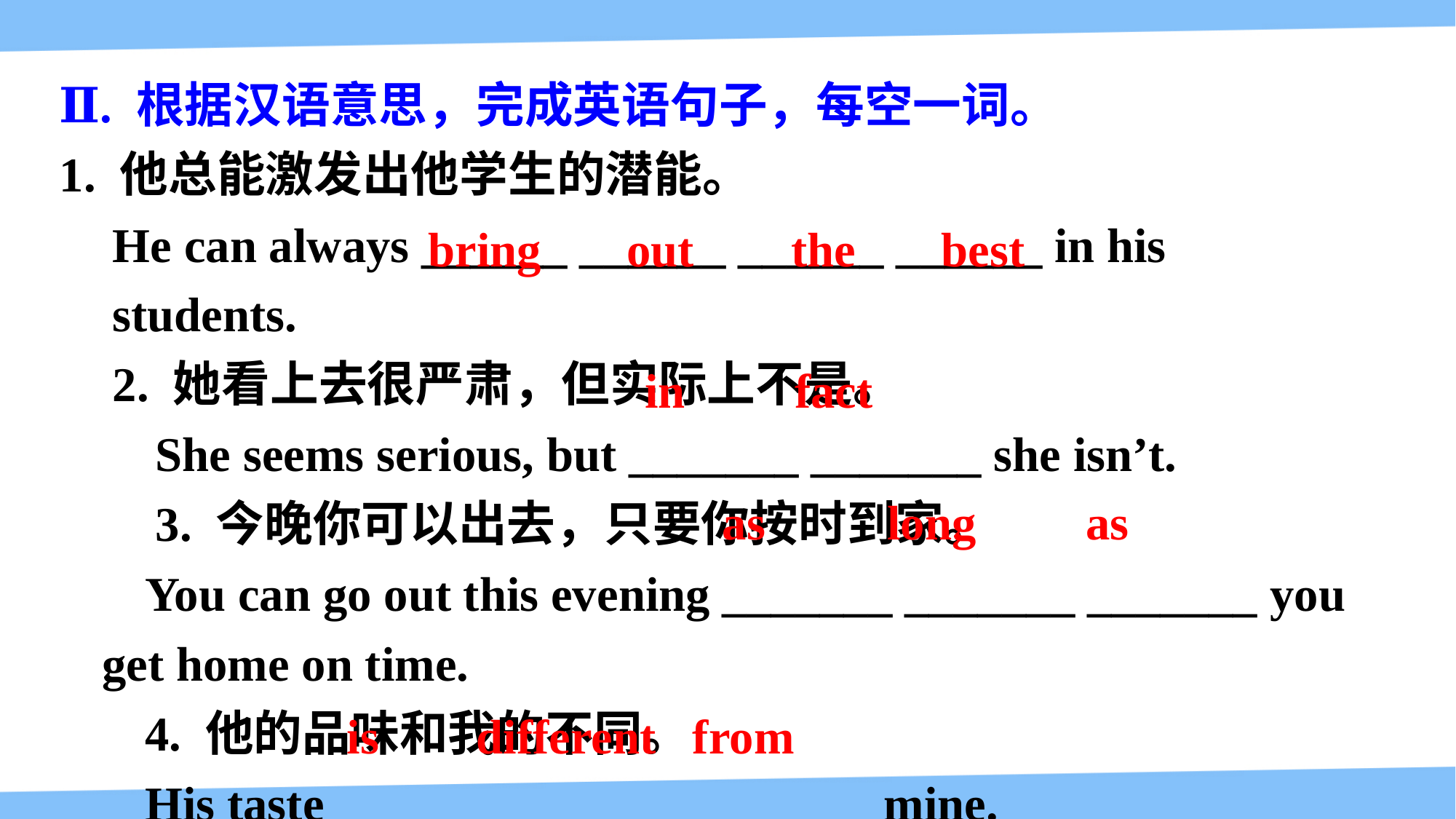

Ⅱ. 根据汉语意思，完成英语句子，每空一词。
1. 他总能激发出他学生的潜能。
He can always ______ ______ ______ ______ in his students.
2. 她看上去很严肃，但实际上不是。
She seems serious, but _______ _______ she isn’t.
3. 今晚你可以出去，只要你按时到家。
You can go out this evening _______ _______ _______ you get home on time.
4. 他的品味和我的不同。
His taste _______ _______ _______ mine.
bring       out        the       best
in         fact
as          long         as
is        different   from